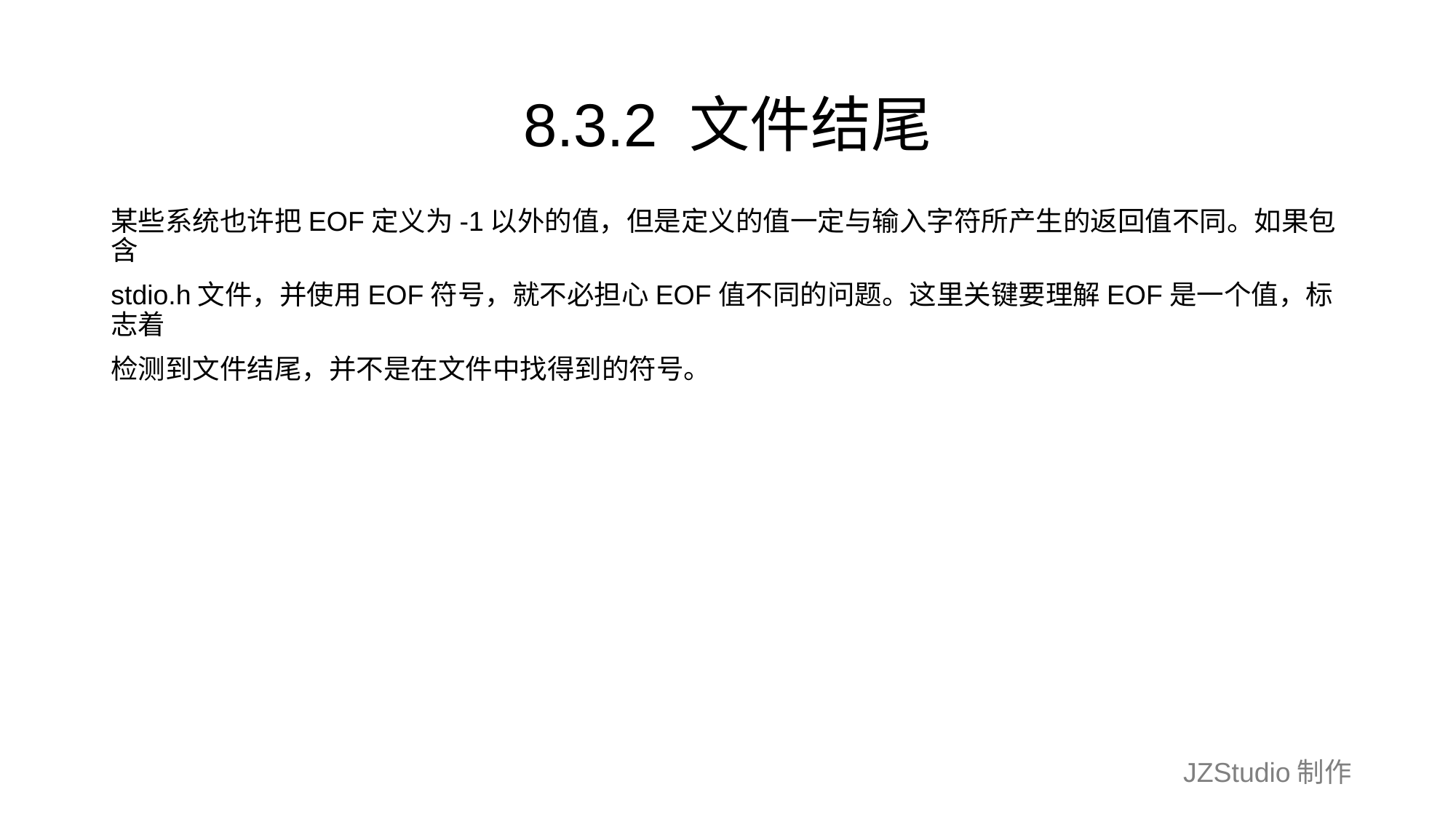

# 8.3.2 文件结尾
某些系统也许把EOF定义为-1以外的值，但是定义的值一定与输入字符所产生的返回值不同。如果包含
stdio.h文件，并使用EOF符号，就不必担心EOF值不同的问题。这里关键要理解EOF是一个值，标志着
检测到文件结尾，并不是在文件中找得到的符号。